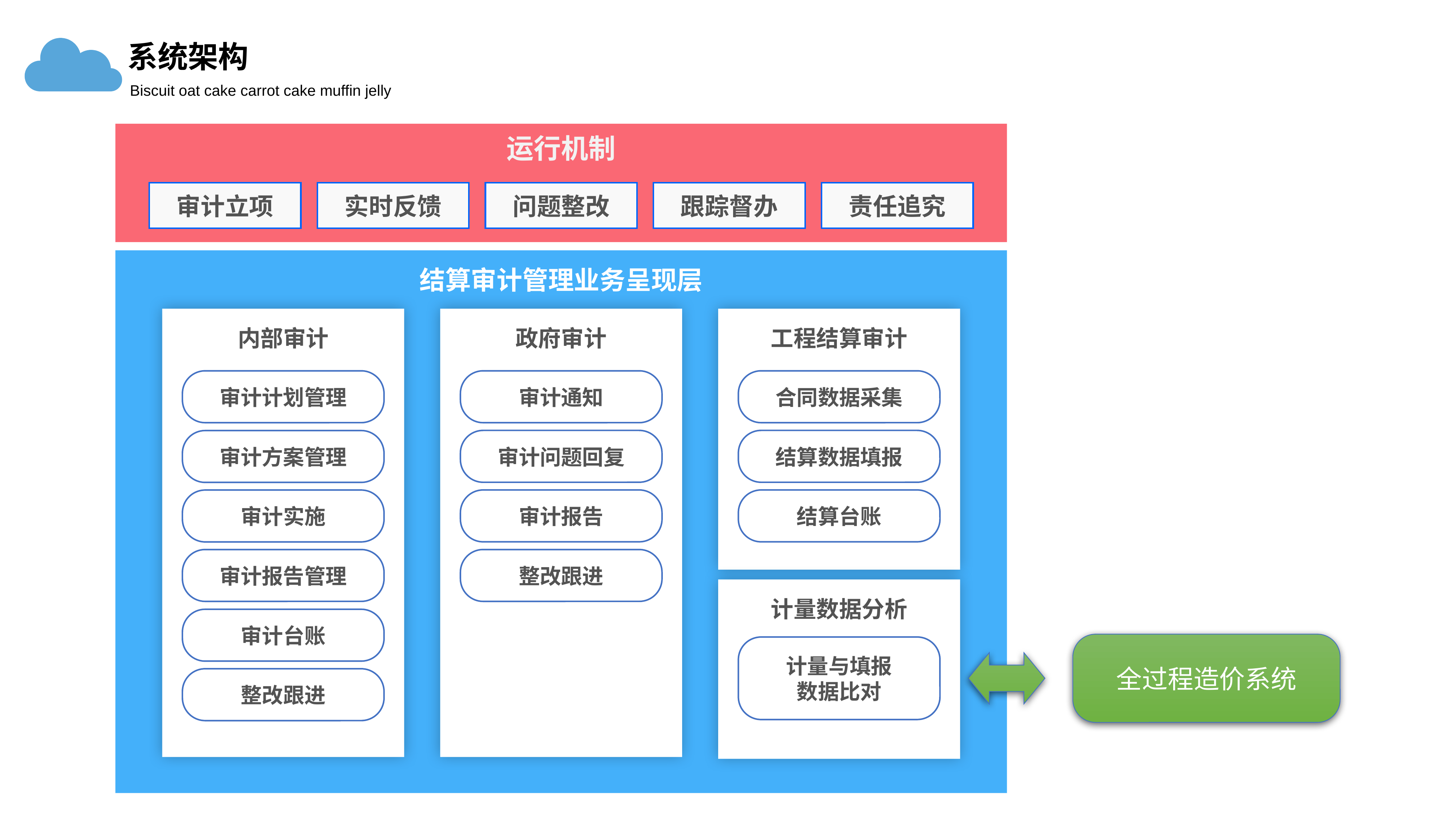

系统架构

Biscuit oat cake carrot cake muffin jelly
运行机制
审计立项
实时反馈
问题整改
跟踪督办
责任追究
结算审计管理业务呈现层
内部审计
审计计划管理
审计方案管理
审计实施
审计报告管理
审计台账
整改跟进
政府审计
审计通知
审计问题回复
审计报告
整改跟进
工程结算审计
合同数据采集
结算数据填报
结算台账
计量数据分析
计量与填报
数据比对
全过程造价系统

64